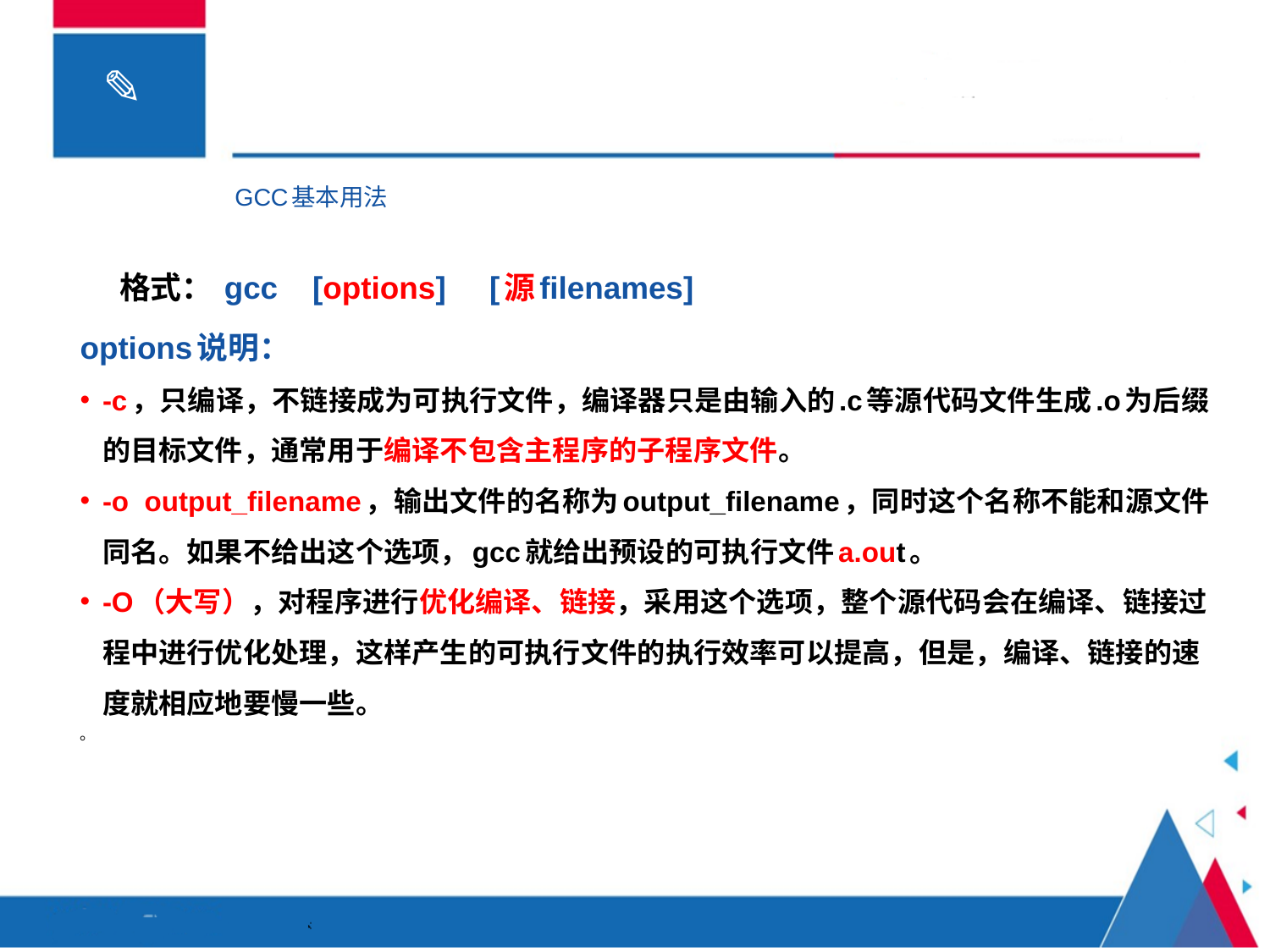

# GCC基本用法
     格式： gcc    [options]     [源filenames]
options说明：
-c，只编译，不链接成为可执行文件，编译器只是由输入的.c等源代码文件生成.o为后缀的目标文件，通常用于编译不包含主程序的子程序文件。
-o  output_filename，输出文件的名称为output_filename，同时这个名称不能和源文件同名。如果不给出这个选项，gcc就给出预设的可执行文件a.out。
-O（大写），对程序进行优化编译、链接，采用这个选项，整个源代码会在编译、链接过程中进行优化处理，这样产生的可执行文件的执行效率可以提高，但是，编译、链接的速度就相应地要慢一些。
。